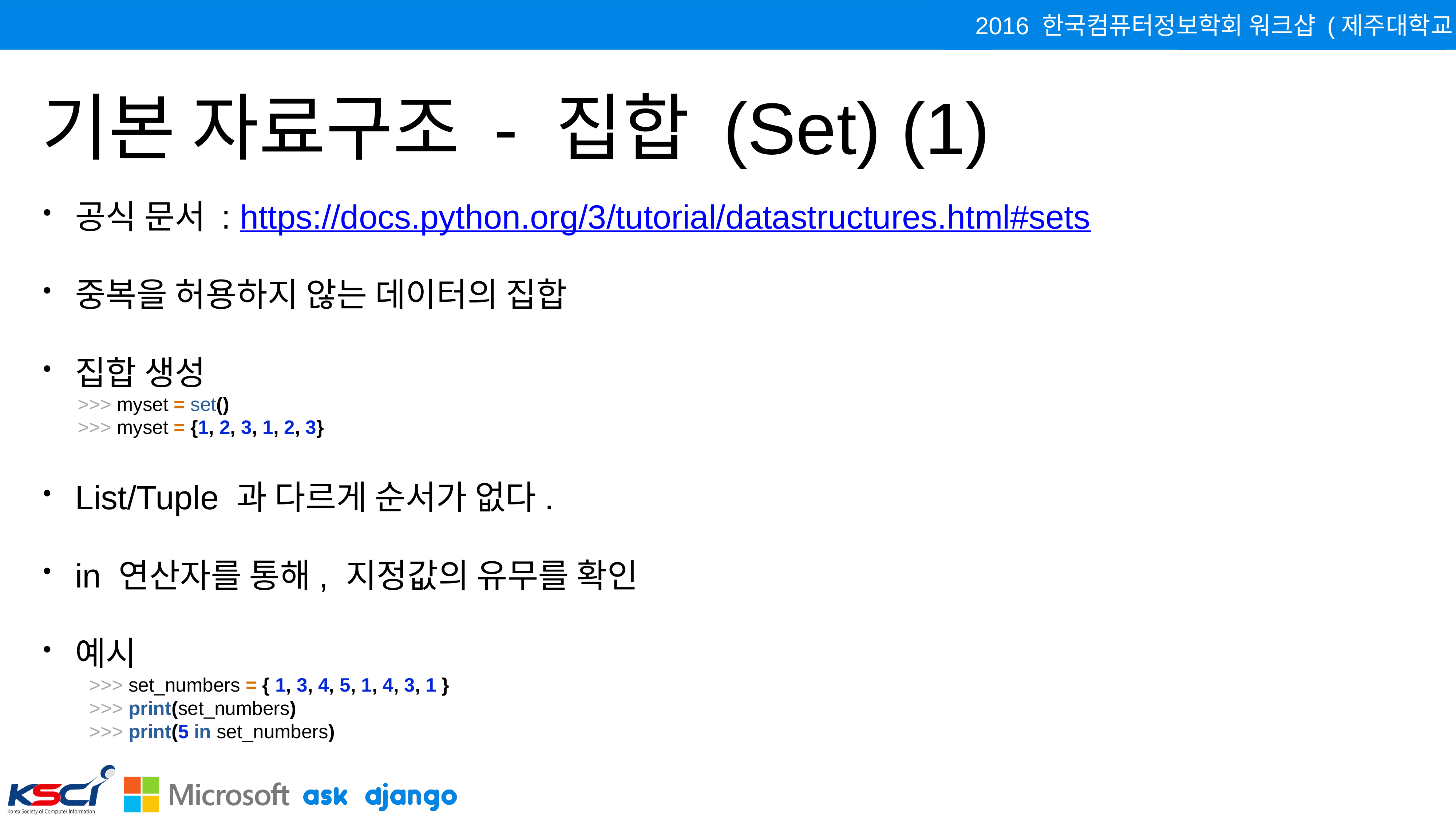

# 기본 자료구조 - 집합 (Set) (1)
공식 문서 : https://docs.python.org/3/tutorial/datastructures.html#sets
중복을 허용하지 않는 데이터의 집합
집합 생성
>>> myset = set()
>>> myset = {1, 2, 3, 1, 2, 3}
List/Tuple 과 다르게 순서가 없다.
in 연산자를 통해, 지정값의 유무를 확인
예시
>>> set_numbers = { 1, 3, 4, 5, 1, 4, 3, 1 }
>>> print(set_numbers)
>>> print(5 in set_numbers)